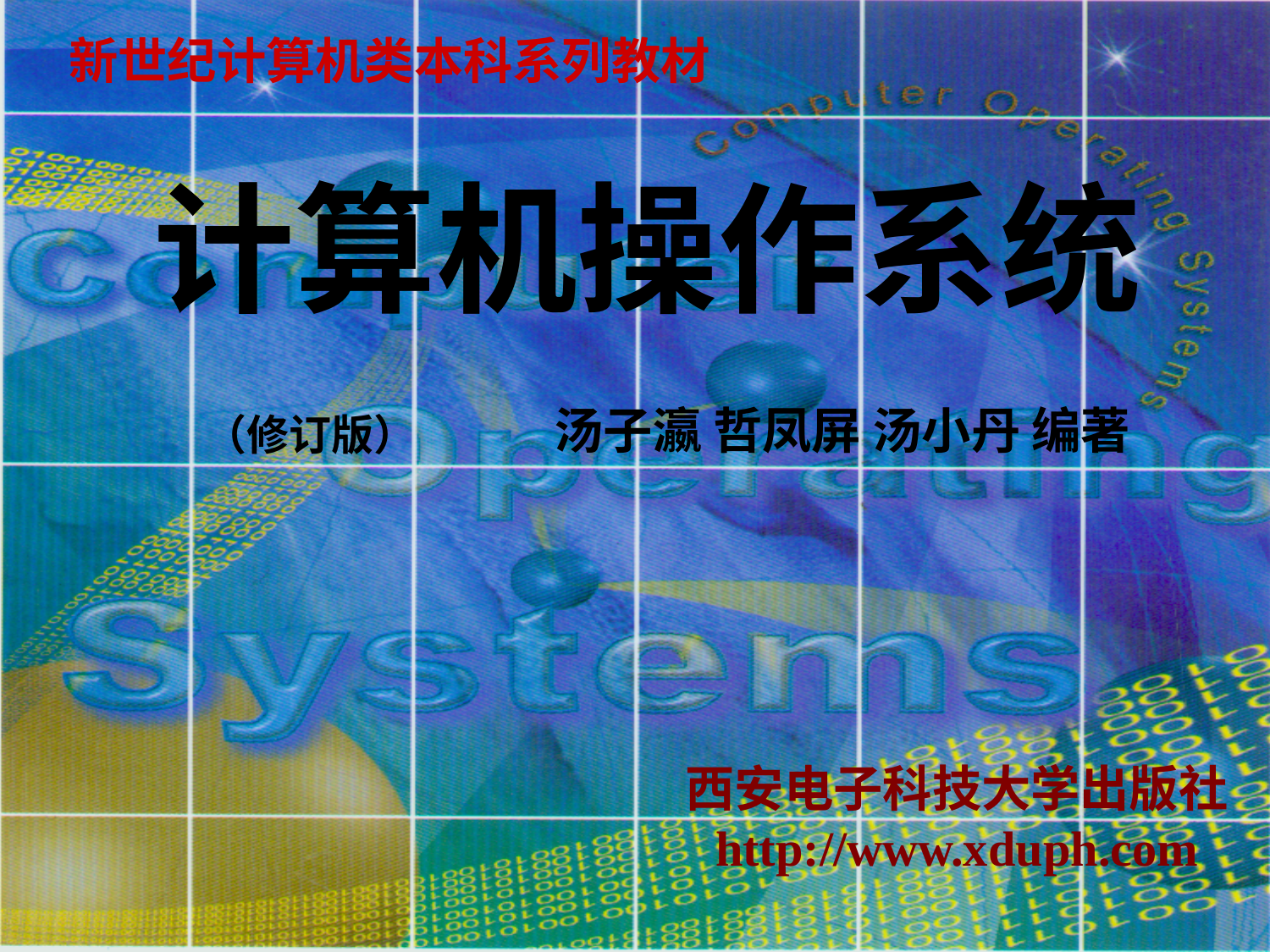

新世纪计算机类本科系列教材
计算机操作系统
汤子瀛 哲凤屏 汤小丹 编著
（修订版）
西安电子科技大学出版社
http://www.xduph.com